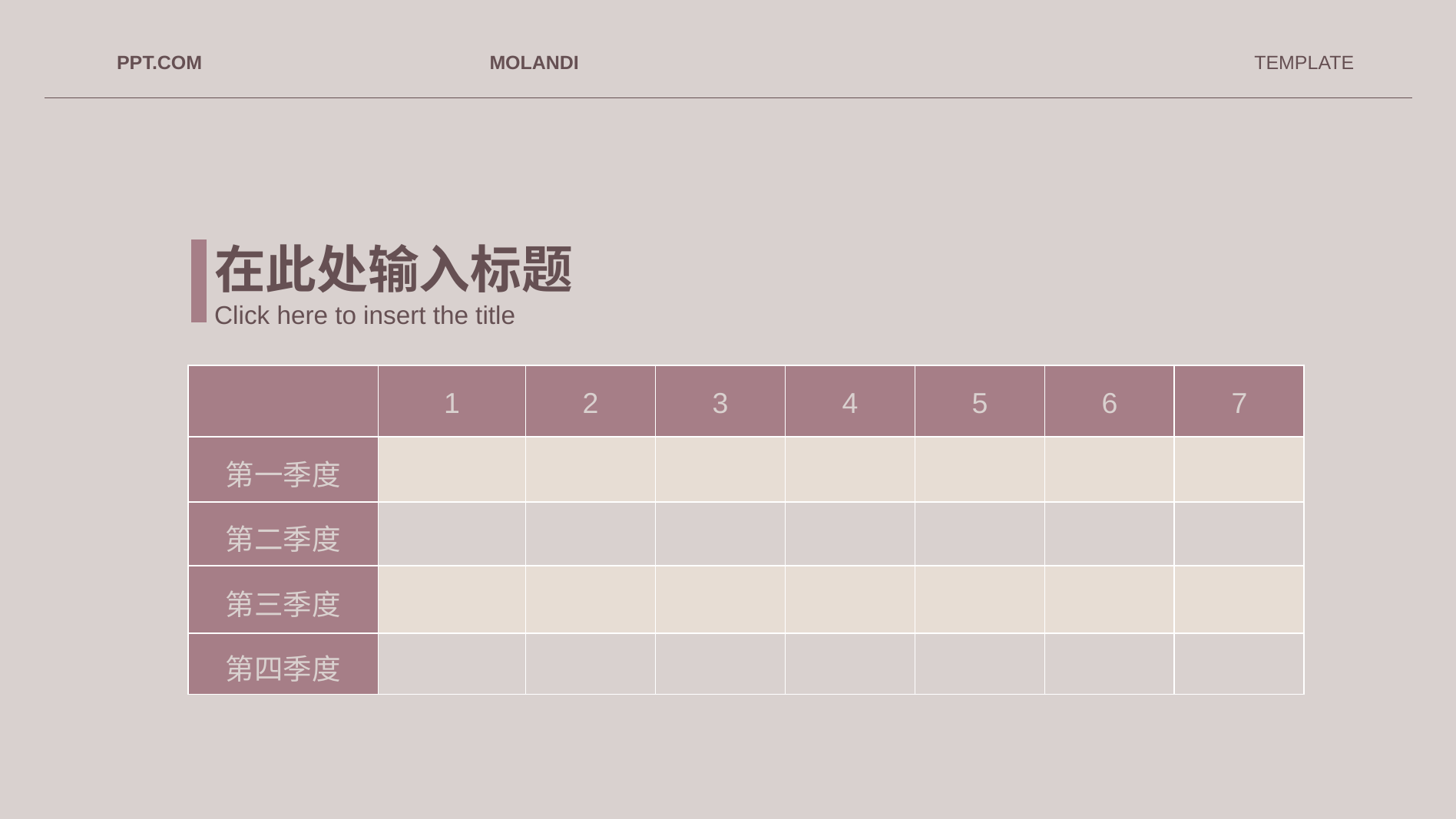

PPT.COM
MOLANDI
TEMPLATE
在此处输入标题

Click here to insert the title
|  | 1 | 2 | 3 | 4 | 5 | 6 | 7 |
| --- | --- | --- | --- | --- | --- | --- | --- |
| 第一季度 |  |  |  |  |  |  |  |
| 第二季度 |  |  |  |  |  |  |  |
| 第三季度 |  |  |  |  |  |  |  |
| 第四季度 |  |  |  |  |  |  |  |